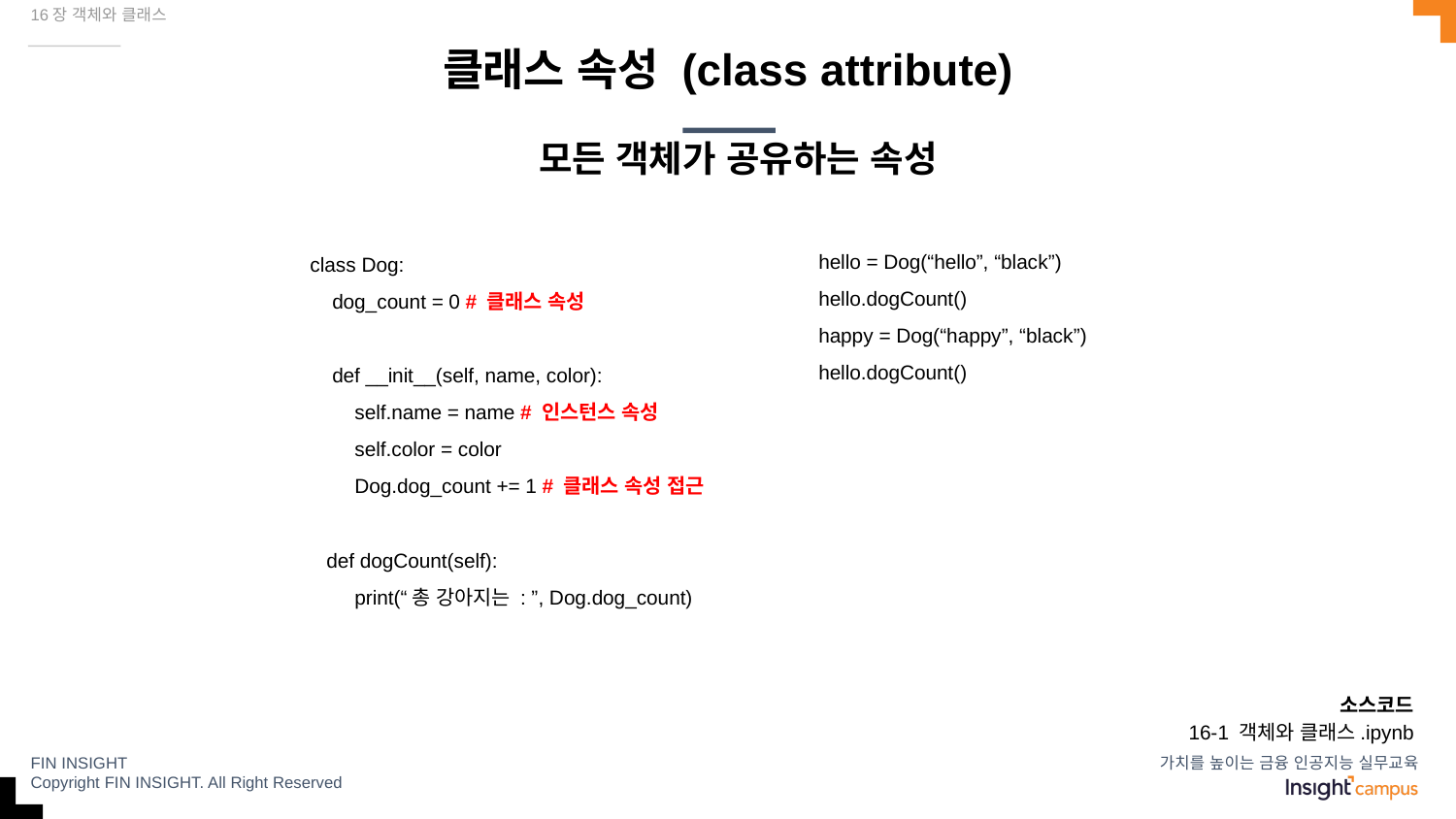

16장 객체와 클래스
# 클래스 속성 (class attribute)
모든 객체가 공유하는 속성
hello = Dog(“hello”, “black”)
hello.dogCount()
happy = Dog(“happy”, “black”)
hello.dogCount()
class Dog:
    dog_count = 0 # 클래스 속성

    def __init__(self, name, color):
        self.name = name # 인스턴스 속성
        self.color = color
        Dog.dog_count += 1 # 클래스 속성 접근

   def dogCount(self):
        print(“총 강아지는 : ”, Dog.dog_count)
소스코드
16-1 객체와 클래스.ipynb